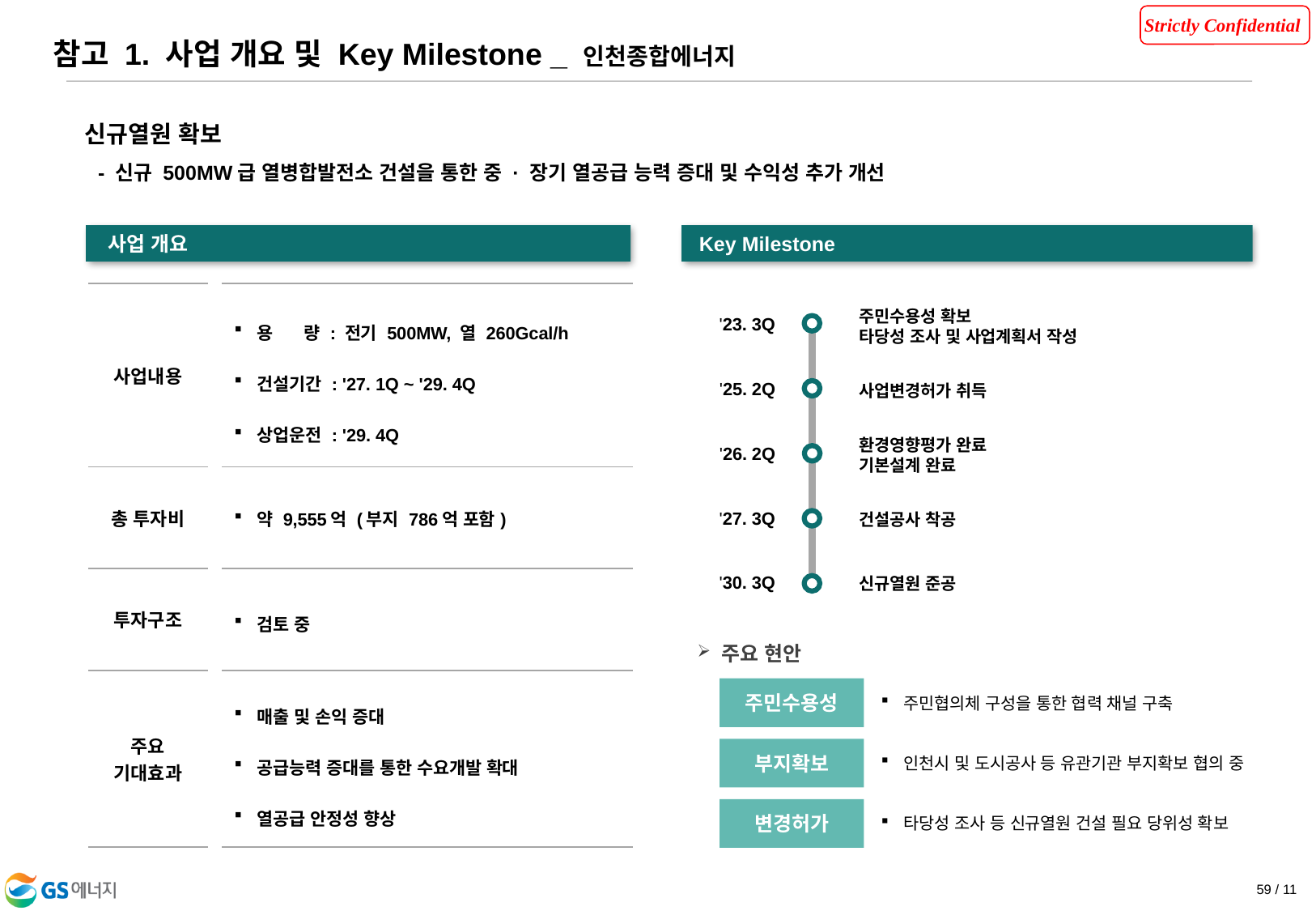

참고 1. 사업 개요 및 Key Milestone _ 인천종합에너지
신규열원 확보
  - 신규 500MW급 열병합발전소 건설을 통한 중 · 장기 열공급 능력 증대 및 수익성 추가 개선
 사업 개요
 Key Milestone
| 사업내용 |  | 용     량 : 전기 500MW, 열 260Gcal/h 건설기간 : '27. 1Q ~ '29. 4Q 상업운전 : '29. 4Q |
| --- | --- | --- |
| 총 투자비 |  | 약 9,555억 (부지 786억 포함) |
| 투자구조 |  | 검토 중 |
| 주요 기대효과 |  | 매출 및 손익 증대 공급능력 증대를 통한 수요개발 확대 열공급 안정성 향상 |
주민수용성 확보
타당성 조사 및 사업계획서 작성
'23. 3Q

사업변경허가 취득
'25. 2Q

환경영향평가 완료
기본설계 완료
'26. 2Q

건설공사 착공
'27. 3Q

신규열원 준공
'30. 3Q

주요 현안
주민수용성
주민협의체 구성을 통한 협력 채널 구축
인천시 및 도시공사 등 유관기관 부지확보 협의 중
부지확보
타당성 조사 등 신규열원 건설 필요 당위성 확보
변경허가